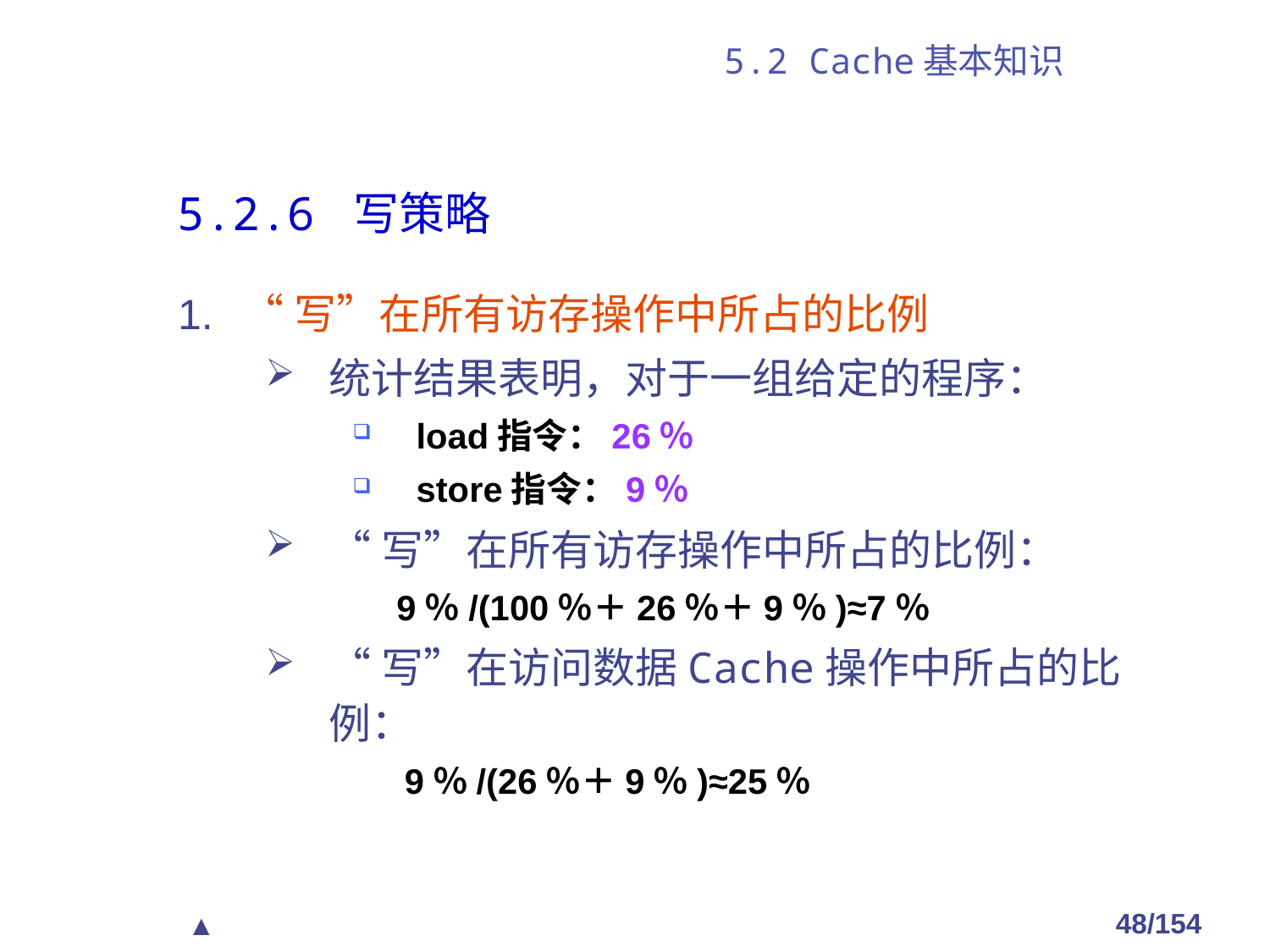

# 5.2 Cache基本知识
5.2.6 写策略
“写”在所有访存操作中所占的比例
统计结果表明，对于一组给定的程序：
load指令：26％
store指令：9％
“写”在所有访存操作中所占的比例：
　9％/(100％＋26％＋9％)≈7％
“写”在访问数据Cache操作中所占的比例：
　 9％/(26％＋9％)≈25％